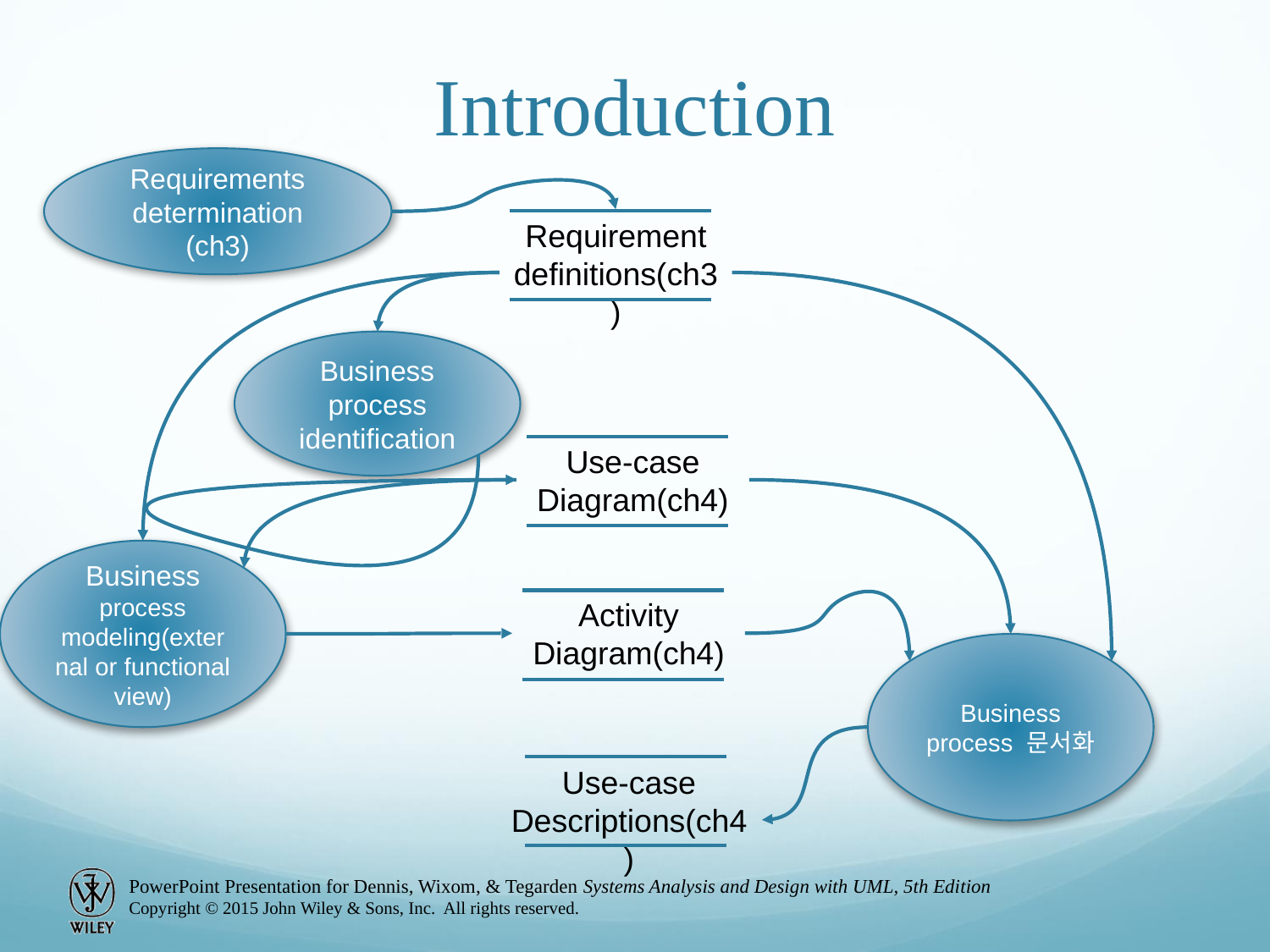

# Introduction
Requirements determination (ch3)
Requirement definitions(ch3)
Business process identification
Use-case Diagram(ch4)
Business process modeling(external or functional view)
Activity Diagram(ch4)
Business process 문서화
Use-case Descriptions(ch4)